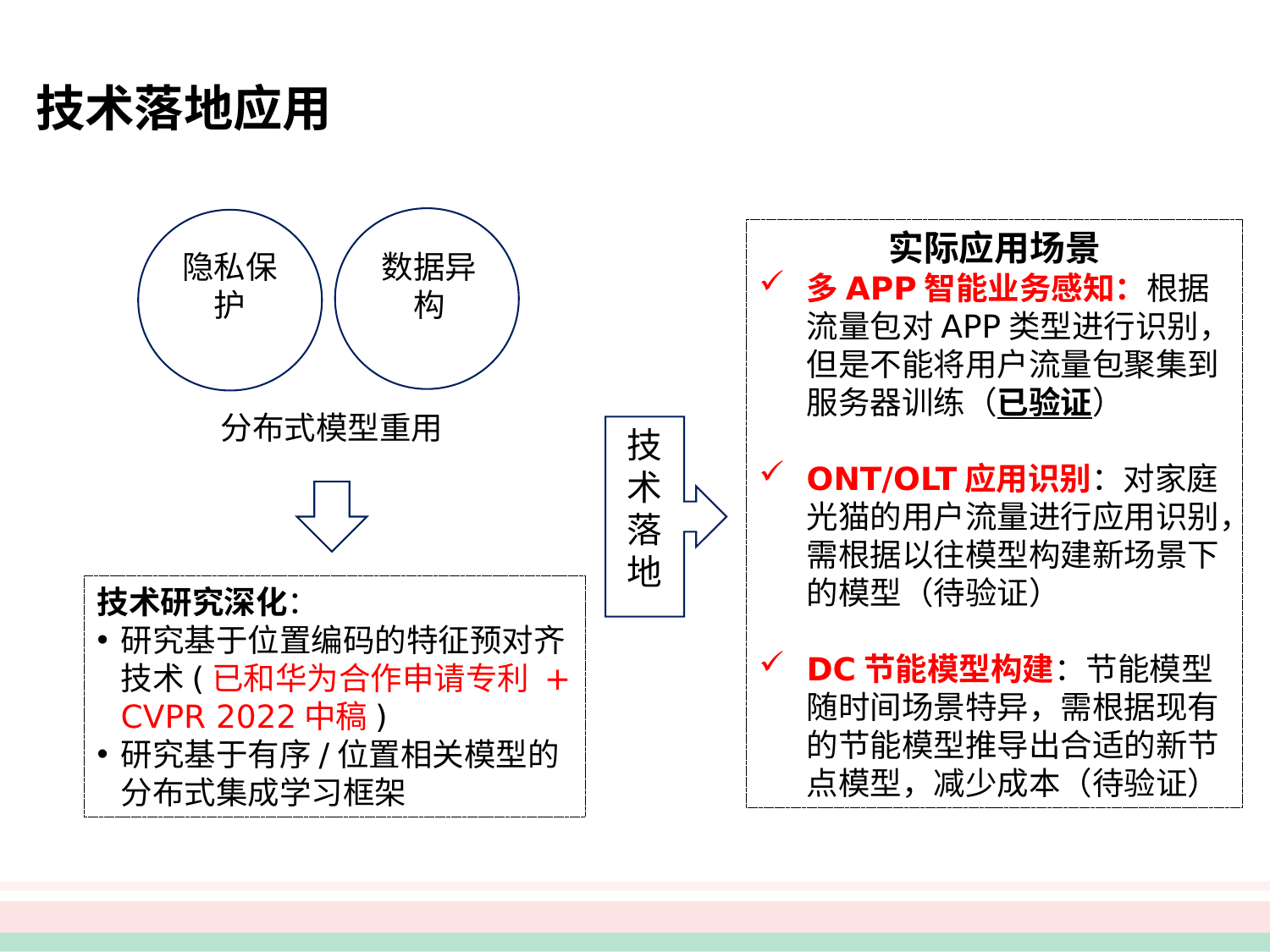

技术落地应用

隐私保护
数据异构
分布式模型重用
实际应用场景
多APP智能业务感知：根据流量包对APP类型进行识别，但是不能将用户流量包聚集到服务器训练（已验证）

ONT/OLT应用识别：对家庭光猫的用户流量进行应用识别，需根据以往模型构建新场景下的模型（待验证）

DC节能模型构建：节能模型随时间场景特异，需根据现有的节能模型推导出合适的新节点模型，减少成本（待验证）
技术落地

技术研究深化：
研究基于位置编码的特征预对齐技术(已和华为合作申请专利 + CVPR 2022中稿)
研究基于有序/位置相关模型的分布式集成学习框架